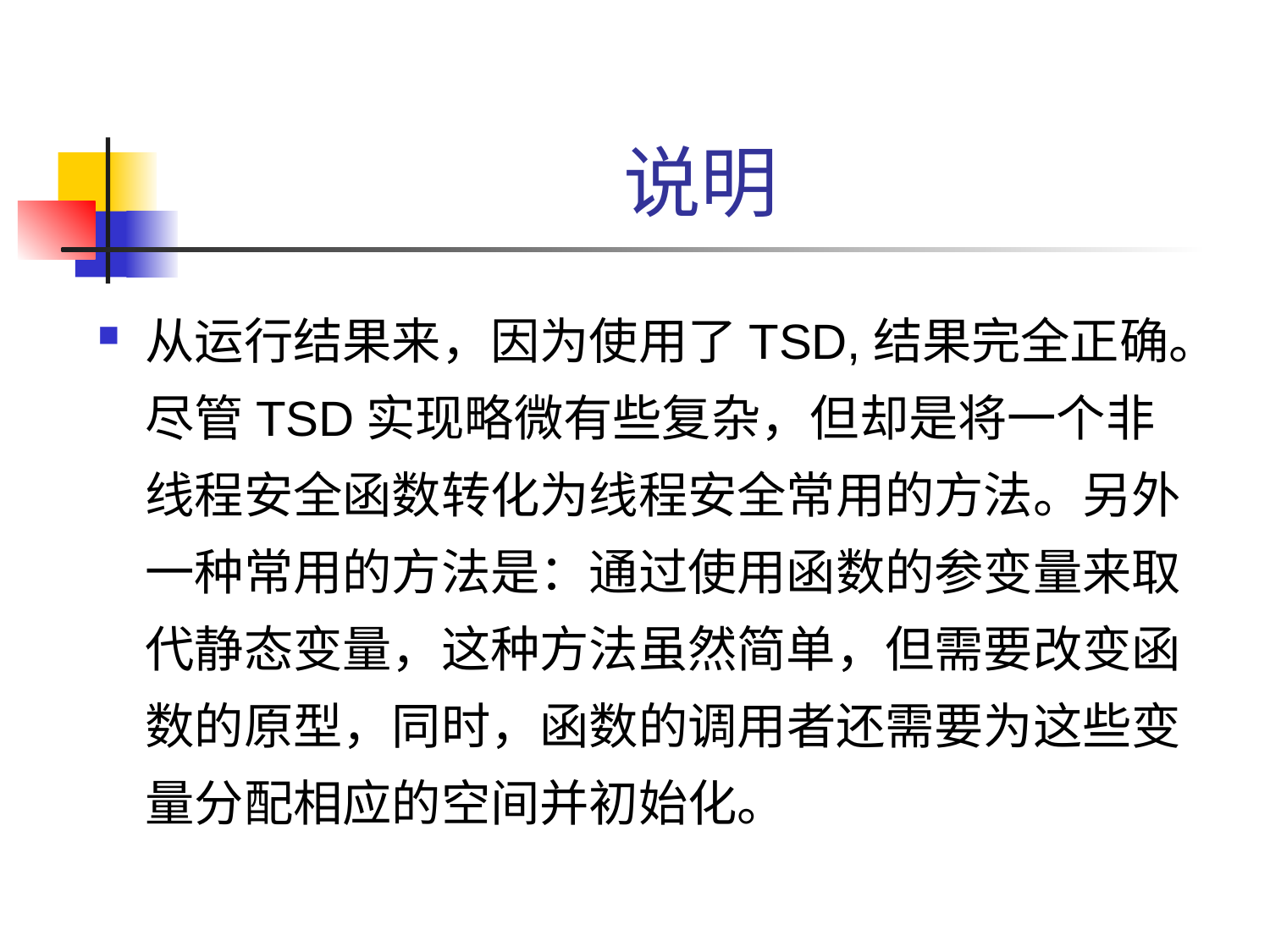

# 说明
从运行结果来，因为使用了TSD,结果完全正确。尽管TSD实现略微有些复杂，但却是将一个非线程安全函数转化为线程安全常用的方法。另外一种常用的方法是：通过使用函数的参变量来取代静态变量，这种方法虽然简单，但需要改变函数的原型，同时，函数的调用者还需要为这些变量分配相应的空间并初始化。